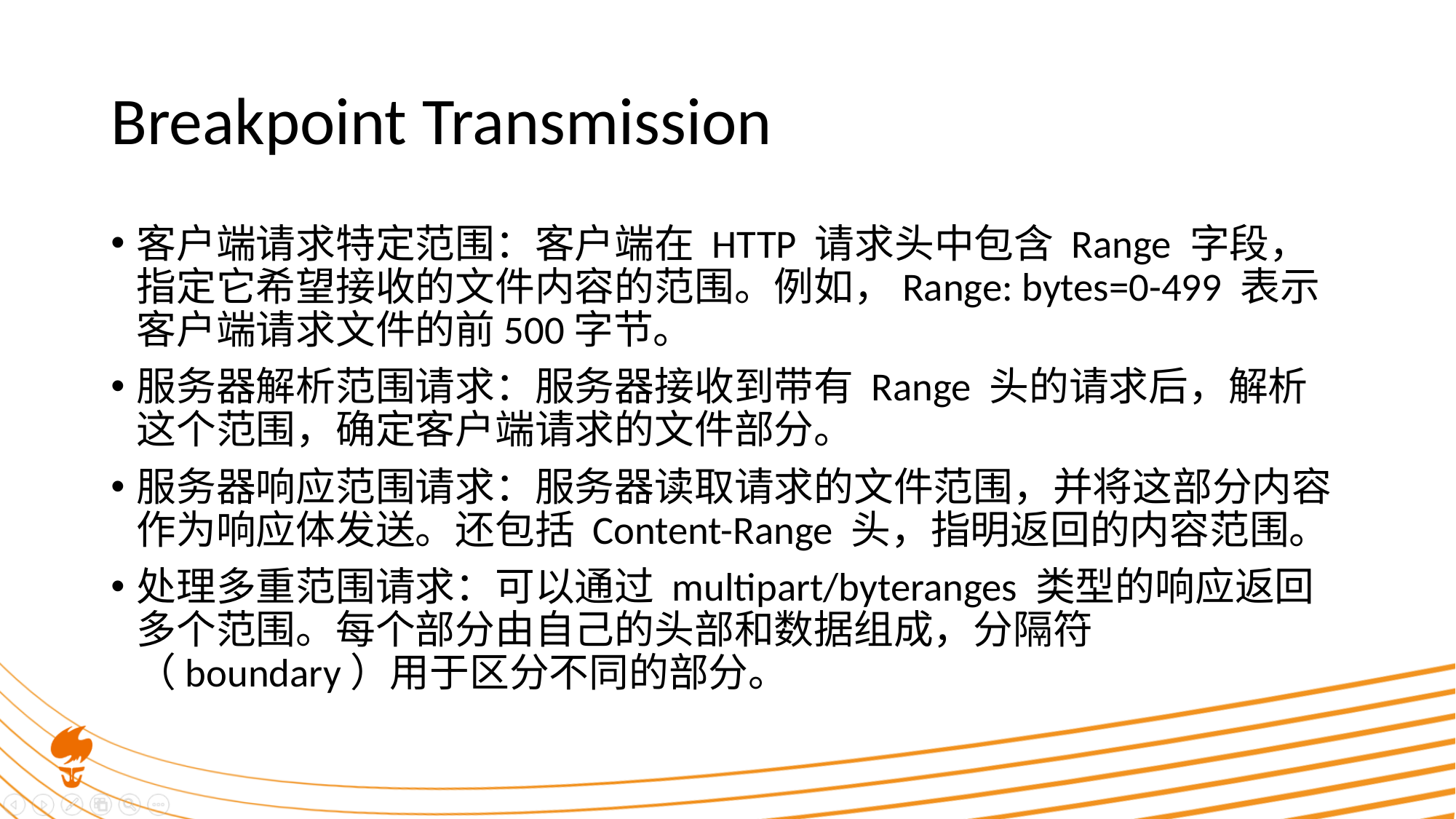

# Breakpoint Transmission
客户端请求特定范围：客户端在 HTTP 请求头中包含 Range 字段，指定它希望接收的文件内容的范围。例如，Range: bytes=0-499 表示客户端请求文件的前500字节。
服务器解析范围请求：服务器接收到带有 Range 头的请求后，解析这个范围，确定客户端请求的文件部分。
服务器响应范围请求：服务器读取请求的文件范围，并将这部分内容作为响应体发送。还包括 Content-Range 头，指明返回的内容范围。
处理多重范围请求：可以通过 multipart/byteranges 类型的响应返回多个范围。每个部分由自己的头部和数据组成，分隔符（boundary）用于区分不同的部分。